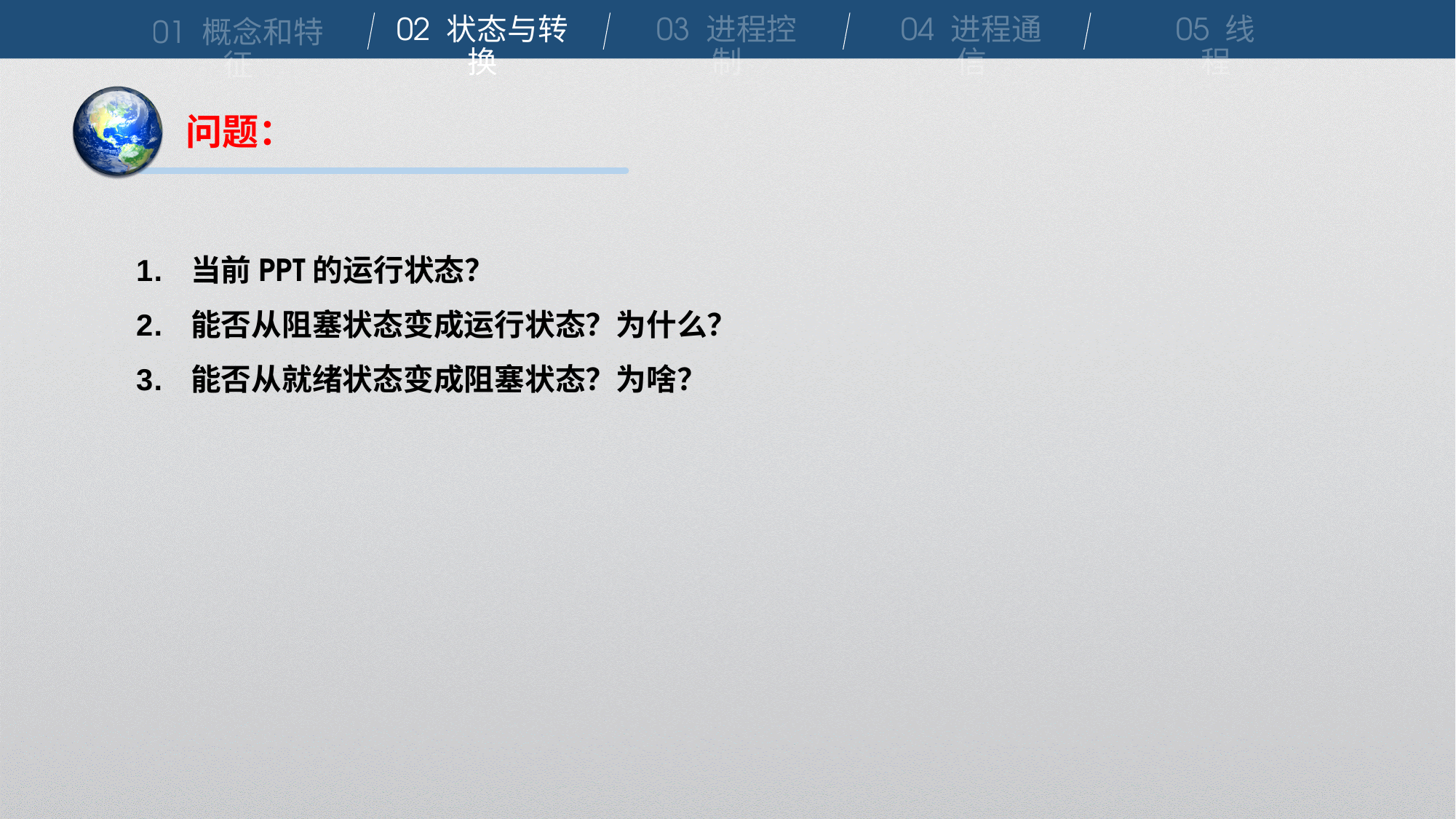

02 状态与转换
03 进程控制
04 进程通信
05 线程
01 概念和特征
问题：
当前PPT的运行状态？
能否从阻塞状态变成运行状态？为什么？
能否从就绪状态变成阻塞状态？为啥？